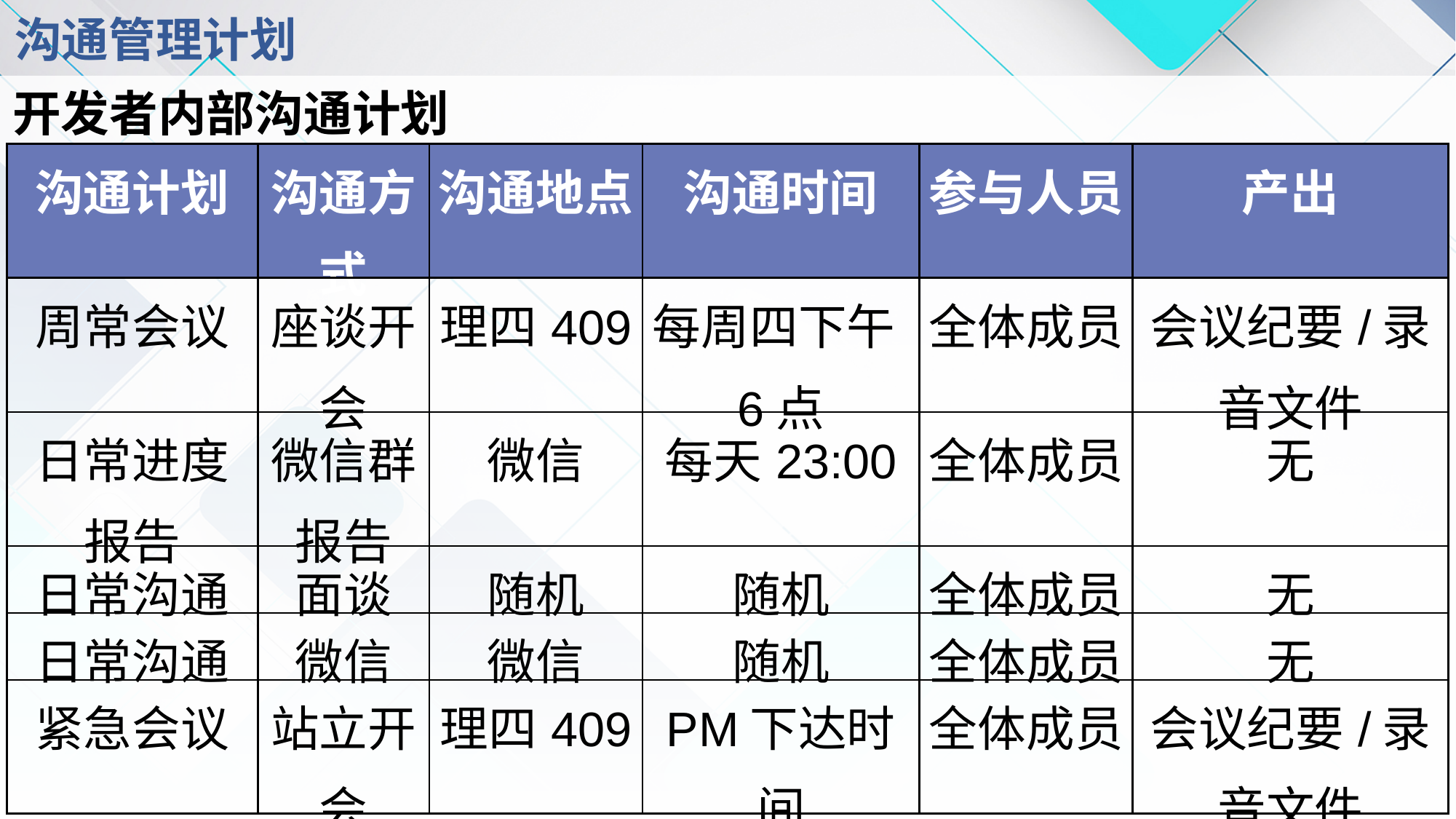

# 沟通管理计划
开发者内部沟通计划
| 沟通计划 | 沟通方式 | 沟通地点 | 沟通时间 | 参与人员 | 产出 |
| --- | --- | --- | --- | --- | --- |
| 周常会议 | 座谈开会 | 理四409 | 每周四下午6点 | 全体成员 | 会议纪要/录音文件 |
| 日常进度报告 | 微信群报告 | 微信 | 每天23:00 | 全体成员 | 无 |
| 日常沟通 | 面谈 | 随机 | 随机 | 全体成员 | 无 |
| 日常沟通 | 微信 | 微信 | 随机 | 全体成员 | 无 |
| 紧急会议 | 站立开会 | 理四409 | PM下达时间 | 全体成员 | 会议纪要/录音文件 |